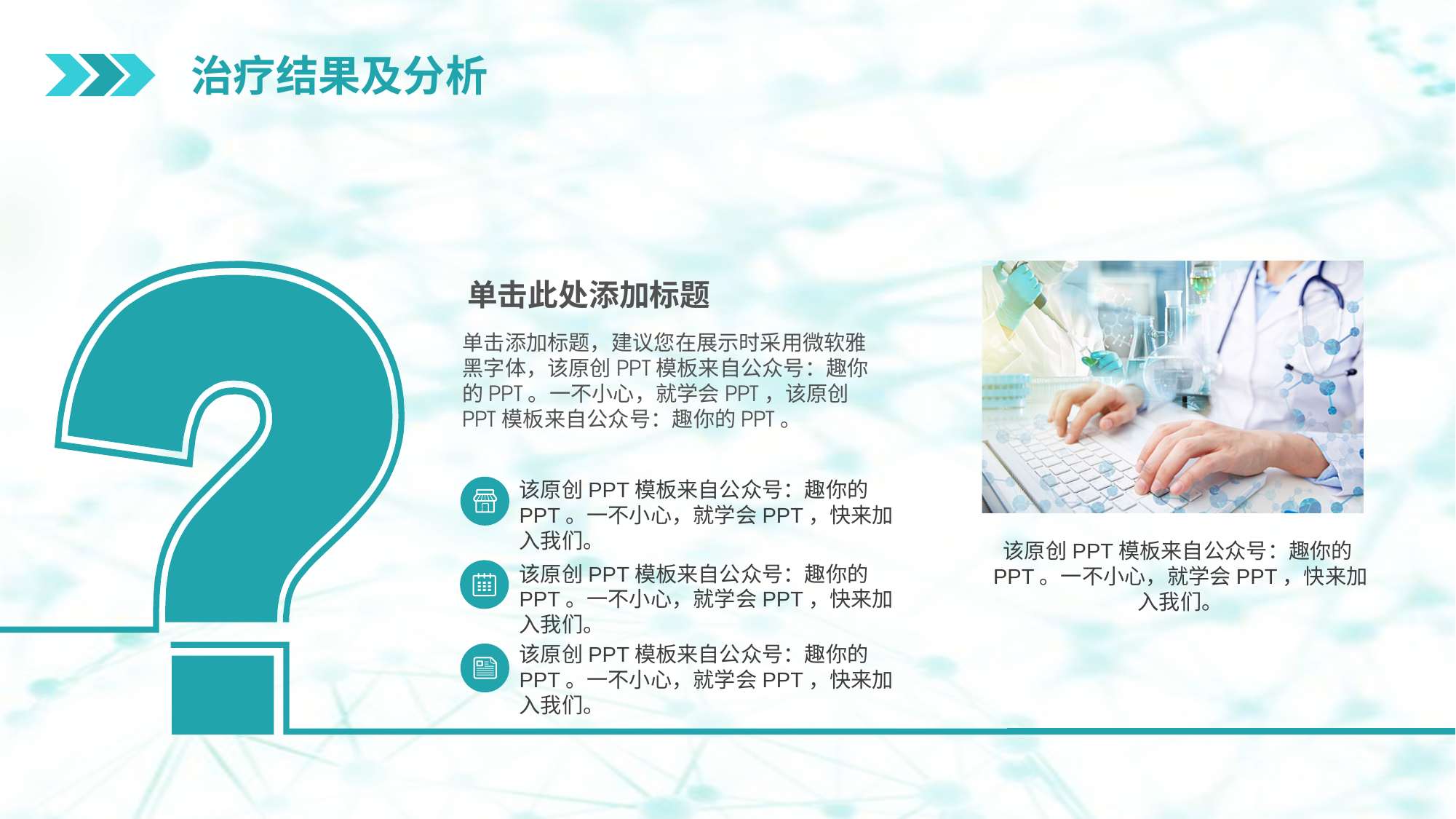

治疗结果及分析

单击此处添加标题
单击添加标题，建议您在展示时采用微软雅黑字体，该原创PPT模板来自公众号：趣你的PPT。一不小心，就学会PPT，该原创PPT模板来自公众号：趣你的PPT。
该原创PPT模板来自公众号：趣你的PPT。一不小心，就学会PPT，快来加入我们。

该原创PPT模板来自公众号：趣你的PPT。一不小心，就学会PPT，快来加入我们。
该原创PPT模板来自公众号：趣你的PPT。一不小心，就学会PPT，快来加入我们。

该原创PPT模板来自公众号：趣你的PPT。一不小心，就学会PPT，快来加入我们。